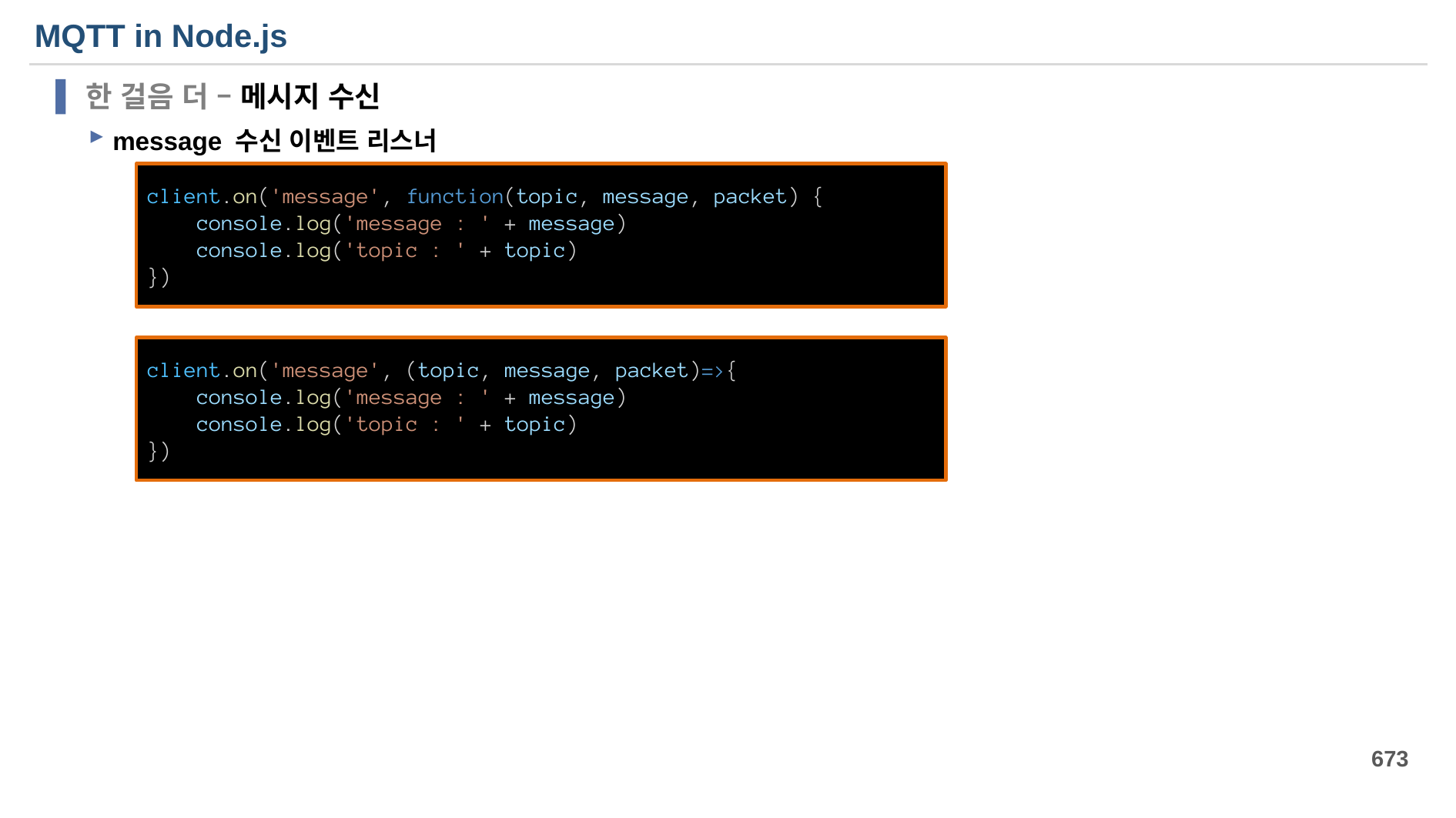

# MQTT in Node.js
한 걸음 더 – 메시지 수신
message 수신 이벤트 리스너

client.on('message', function(topic, message, packet) {
    console.log('message : ' + message)
    console.log('topic : ' + topic)
})
client.on('message', (topic, message, packet)=>{
    console.log('message : ' + message)
    console.log('topic : ' + topic)
})
673